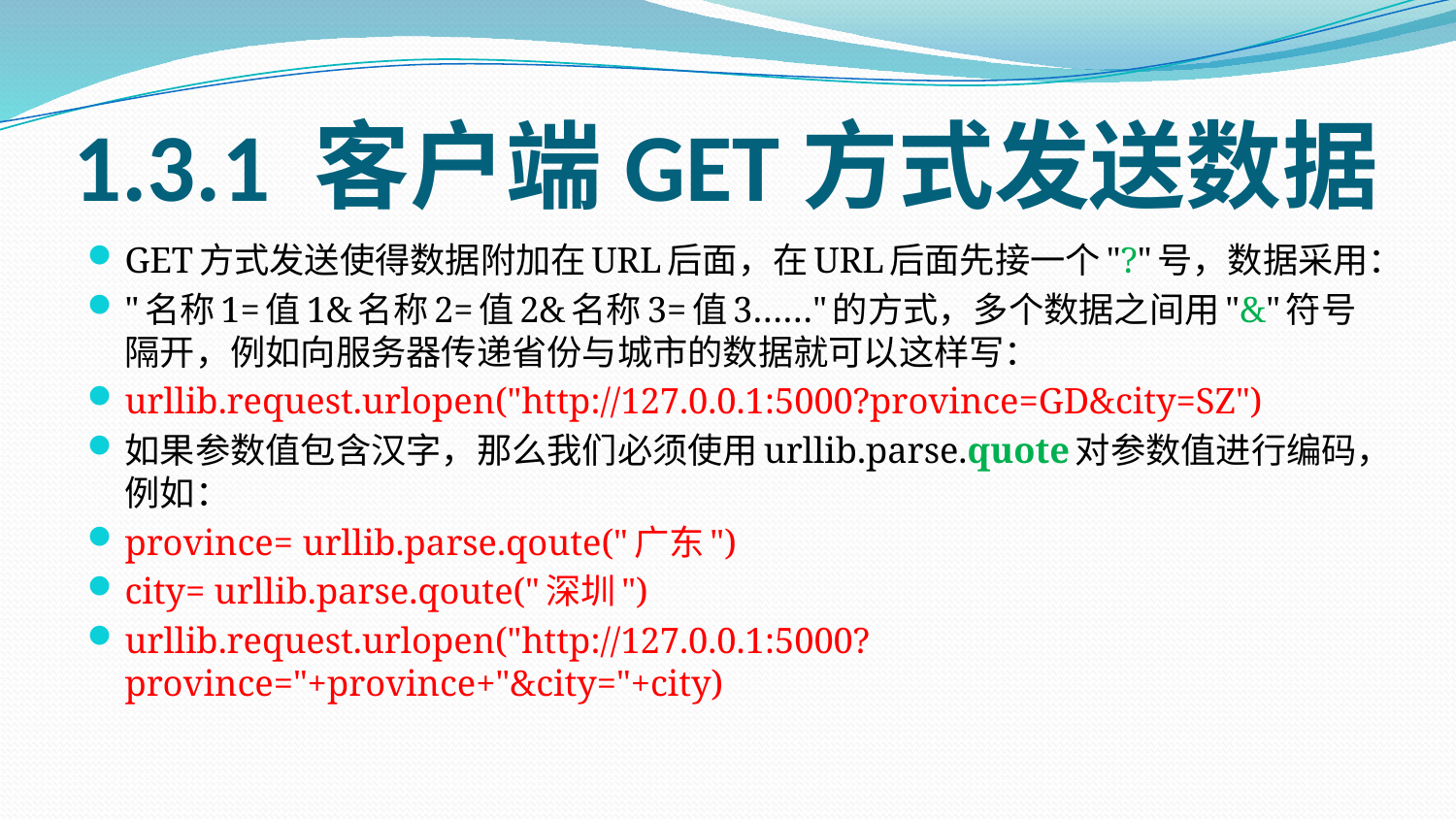

# 1.3.1 客户端GET方式发送数据
GET方式发送使得数据附加在URL后面，在URL后面先接一个"?"号，数据采用：
"名称1=值1&名称2=值2&名称3=值3……"的方式，多个数据之间用"&"符号隔开，例如向服务器传递省份与城市的数据就可以这样写：
urllib.request.urlopen("http://127.0.0.1:5000?province=GD&city=SZ")
如果参数值包含汉字，那么我们必须使用urllib.parse.quote对参数值进行编码，例如：
province= urllib.parse.qoute("广东")
city= urllib.parse.qoute("深圳")
urllib.request.urlopen("http://127.0.0.1:5000?province="+province+"&city="+city)